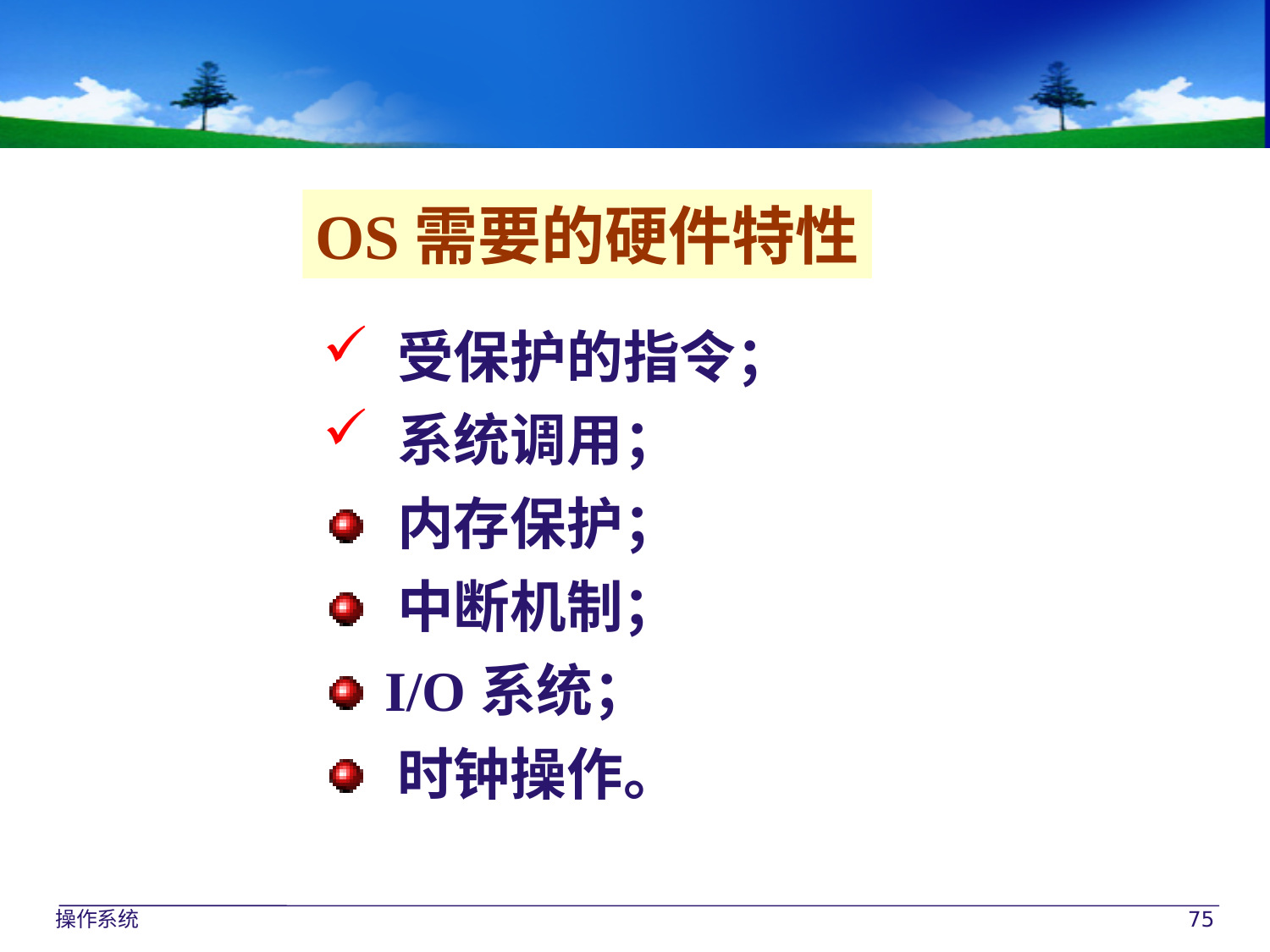

OS需要的硬件特性
 受保护的指令；
 系统调用；
 内存保护；
 中断机制；
 I/O系统；
 时钟操作。
操作系统
75